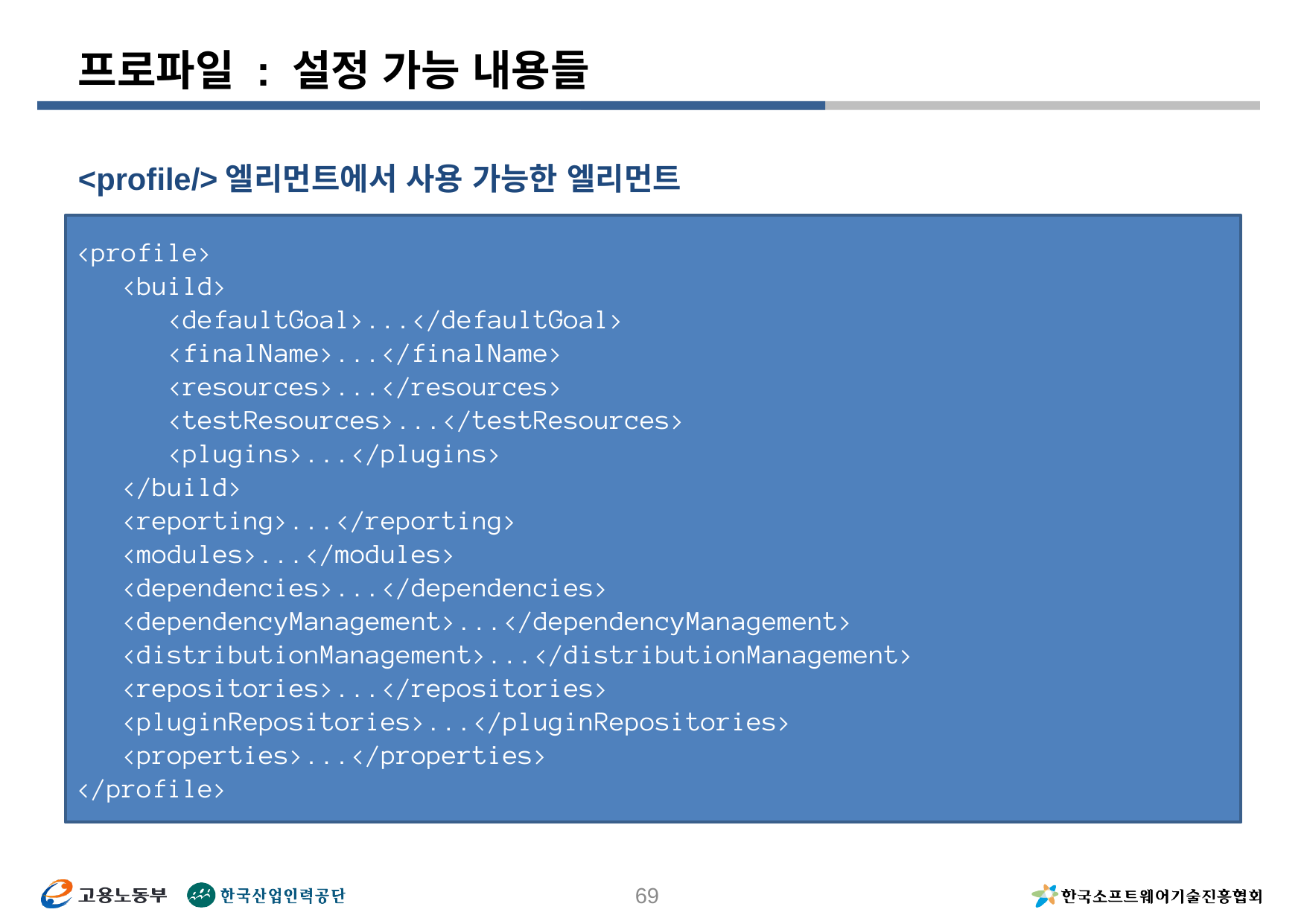

# 프로파일 : 설정 가능 내용들
<profile/>엘리먼트에서 사용 가능한 엘리먼트
<profile>
   <build>
      <defaultGoal>...</defaultGoal>
      <finalName>...</finalName>
      <resources>...</resources>
      <testResources>...</testResources>
      <plugins>...</plugins>
   </build>
   <reporting>...</reporting>
   <modules>...</modules>
   <dependencies>...</dependencies>
   <dependencyManagement>...</dependencyManagement>
   <distributionManagement>...</distributionManagement>
   <repositories>...</repositories>
   <pluginRepositories>...</pluginRepositories>
   <properties>...</properties>
</profile>
69